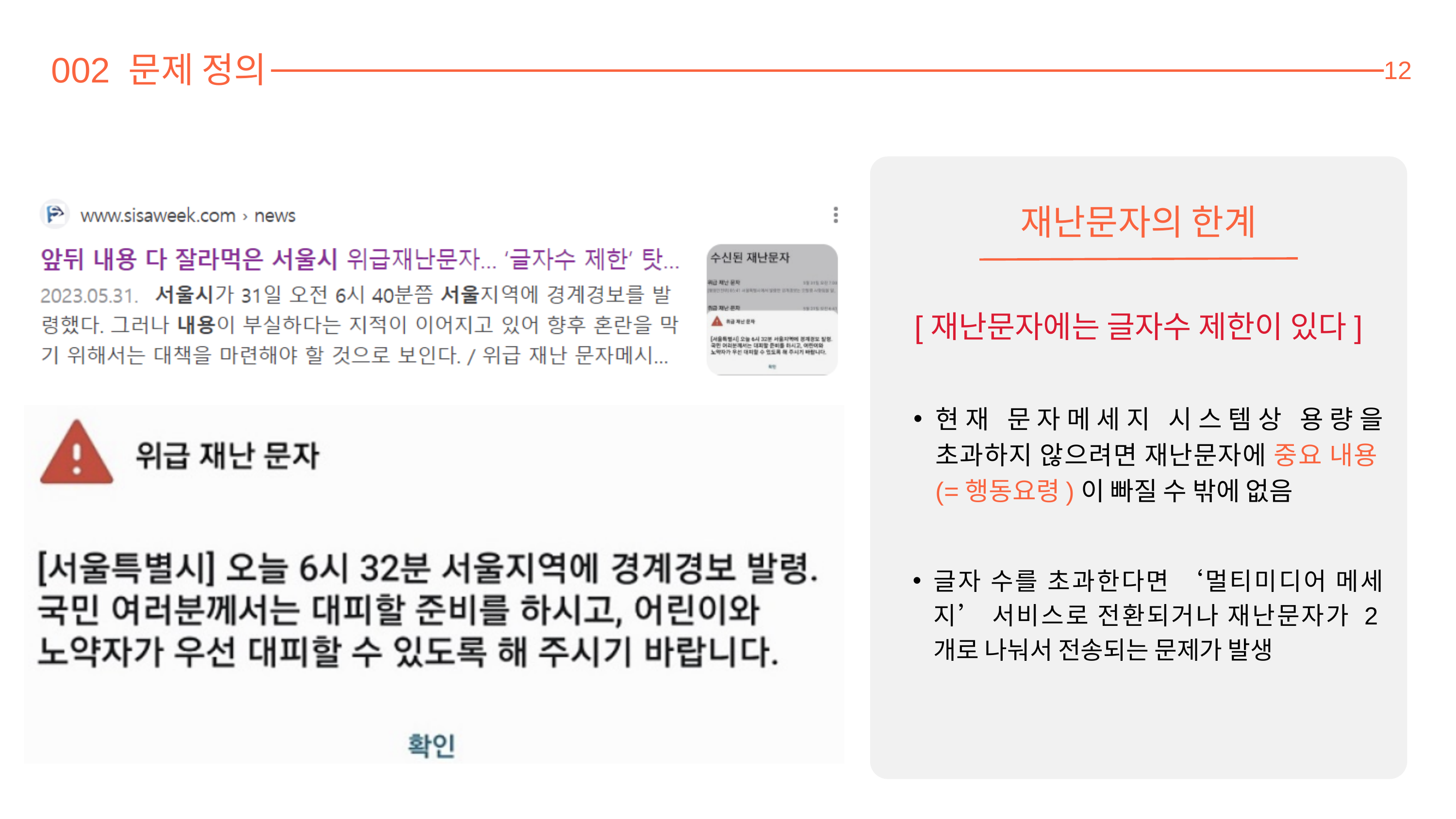

002 문제 정의
12

재난문자의 한계

[재난문자에는 글자수 제한이 있다]
현재 문자메세지 시스템상 용량을 초과하지 않으려면 재난문자에 중요 내용(=행동요령)이 빠질 수 밖에 없음

글자 수를 초과한다면 ‘멀티미디어 메세지’ 서비스로 전환되거나 재난문자가 2개로 나눠서 전송되는 문제가 발생